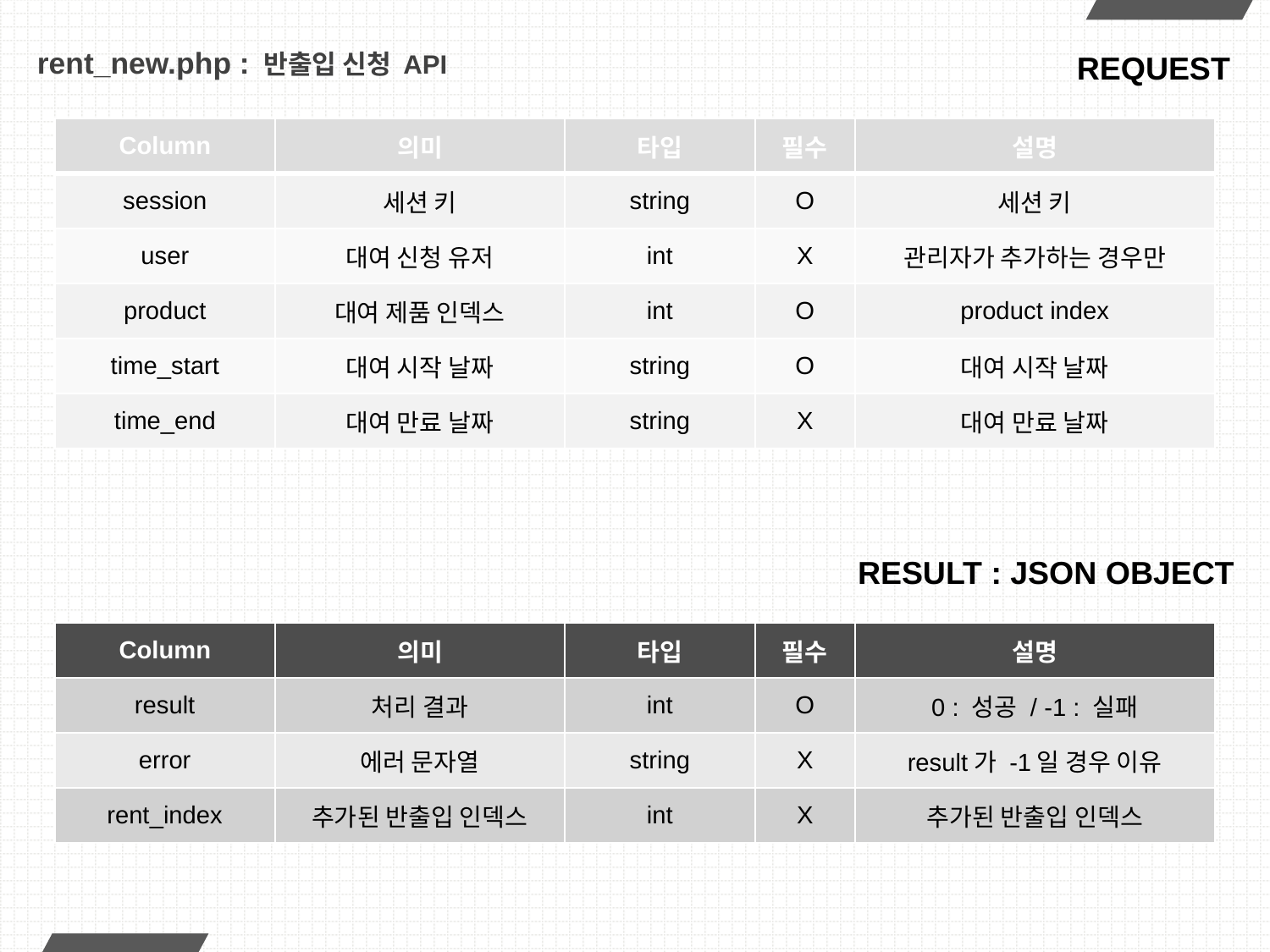

# rent_new.php : 반출입 신청 API
REQUEST
| Column | 의미 | 타입 | 필수 | 설명 |
| --- | --- | --- | --- | --- |
| session | 세션 키 | string | O | 세션 키 |
| user | 대여 신청 유저 | int | X | 관리자가 추가하는 경우만 |
| product | 대여 제품 인덱스 | int | O | product index |
| time\_start | 대여 시작 날짜 | string | O | 대여 시작 날짜 |
| time\_end | 대여 만료 날짜 | string | X | 대여 만료 날짜 |
RESULT : JSON OBJECT
| Column | 의미 | 타입 | 필수 | 설명 |
| --- | --- | --- | --- | --- |
| result | 처리 결과 | int | O | 0 : 성공 / -1 : 실패 |
| error | 에러 문자열 | string | X | result가 -1일 경우 이유 |
| rent\_index | 추가된 반출입 인덱스 | int | X | 추가된 반출입 인덱스 |